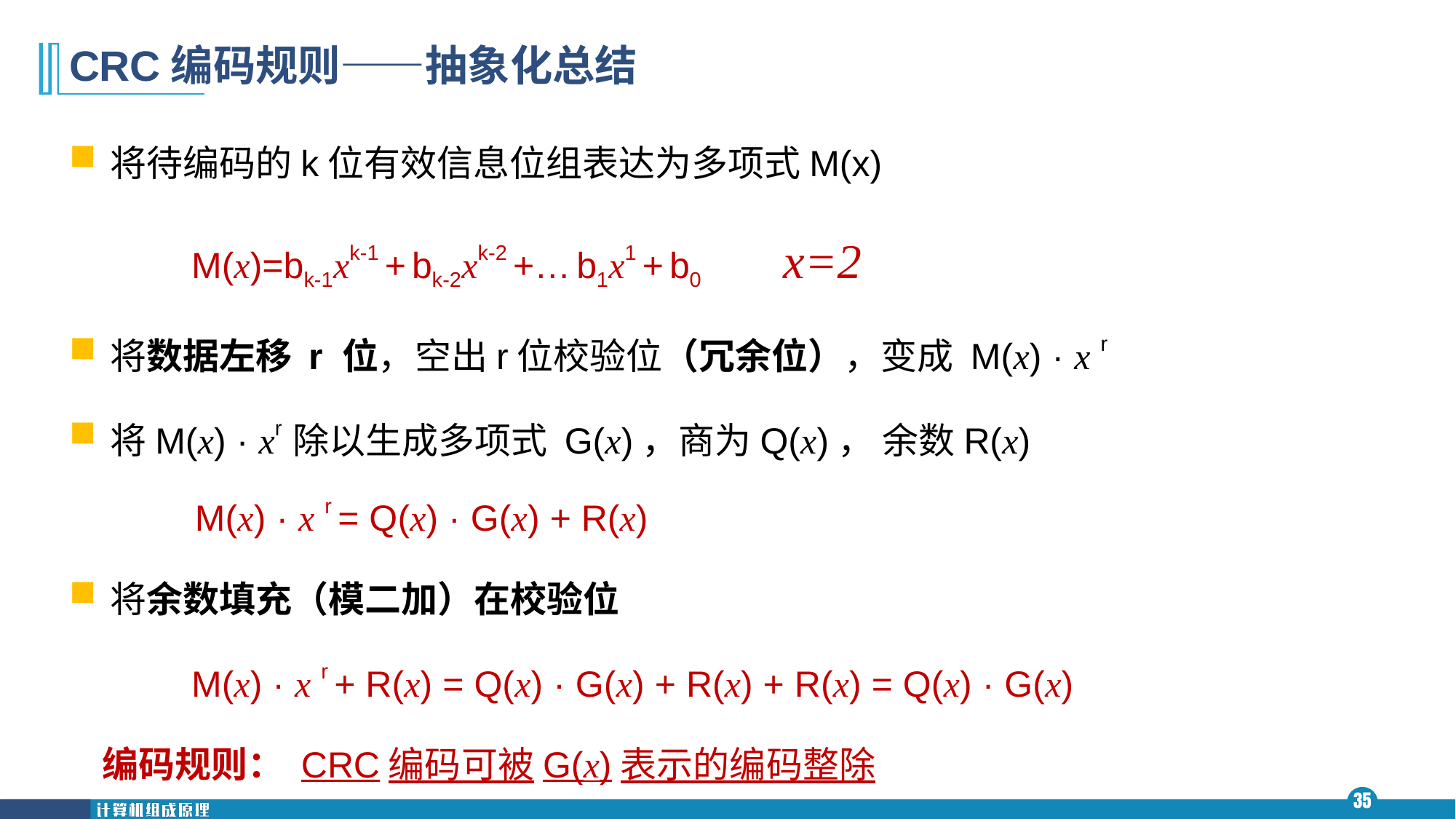

# CRC编码规则——抽象化总结
将待编码的k位有效信息位组表达为多项式M(x)
            M(x)=bk-1xk-1 + bk-2xk-2 +… b1x1 + b0              x=2
将数据左移 r 位，空出r位校验位（冗余位），变成 M(x) · x r
将M(x) · xr 除以生成多项式 G(x)，商为Q(x)， 余数R(x)
       M(x) · x r = Q(x) · G(x) + R(x)
将余数填充（模二加）在校验位
            M(x) · x r + R(x) = Q(x) · G(x) + R(x) + R(x) = Q(x) · G(x)
   编码规则： CRC编码可被G(x)表示的编码整除